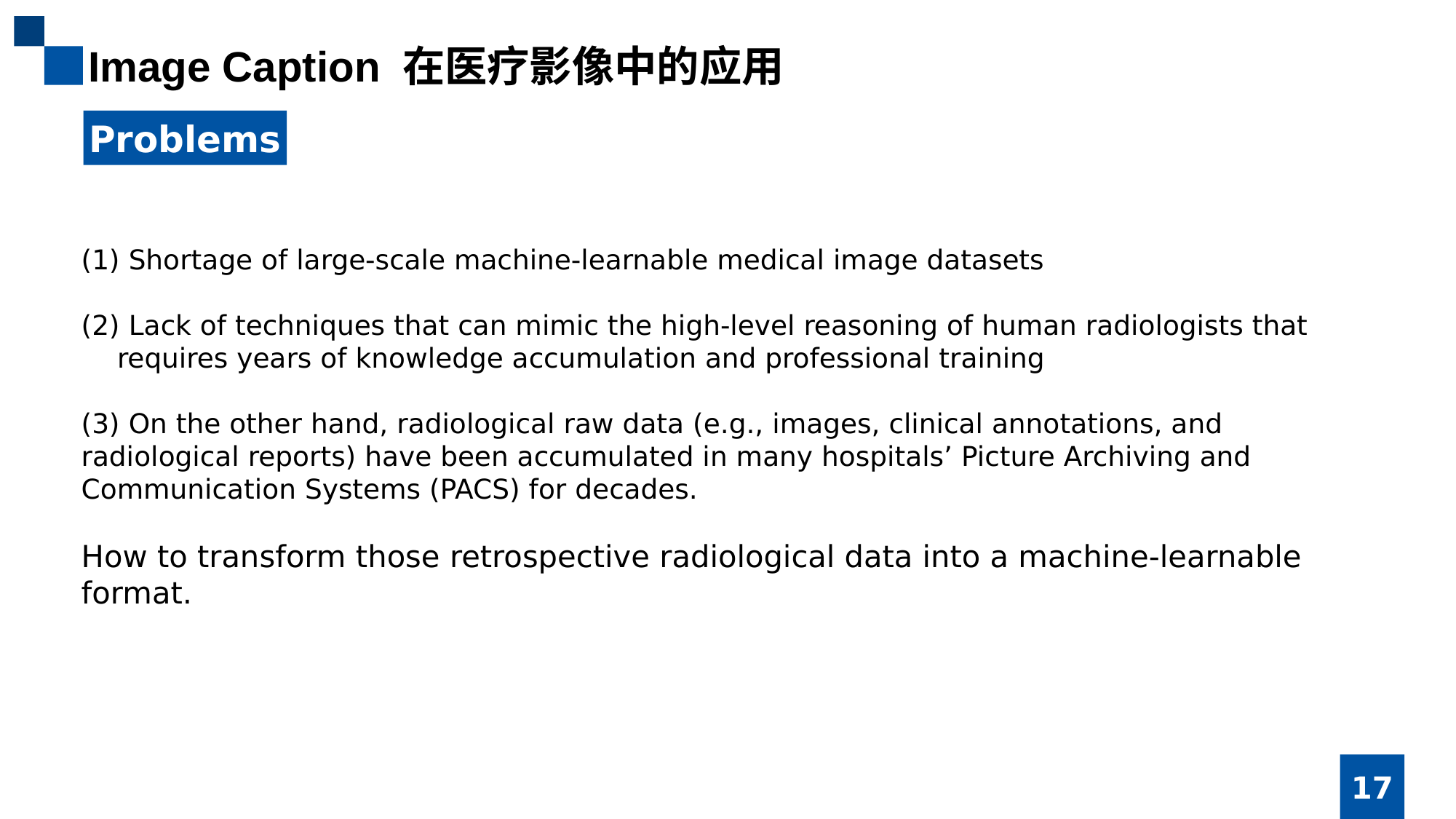

Image Caption 在医疗影像中的应用
Problems
 Shortage of large-scale machine-learnable medical image datasets

 Lack of techniques that can mimic the high-level reasoning of human radiologists that requires years of knowledge accumulation and professional training

(3) On the other hand, radiological raw data (e.g., images, clinical annotations, and radiological reports) have been accumulated in many hospitals’ Picture Archiving and Communication Systems (PACS) for decades.

How to transform those retrospective radiological data into a machine-learnable format.
17